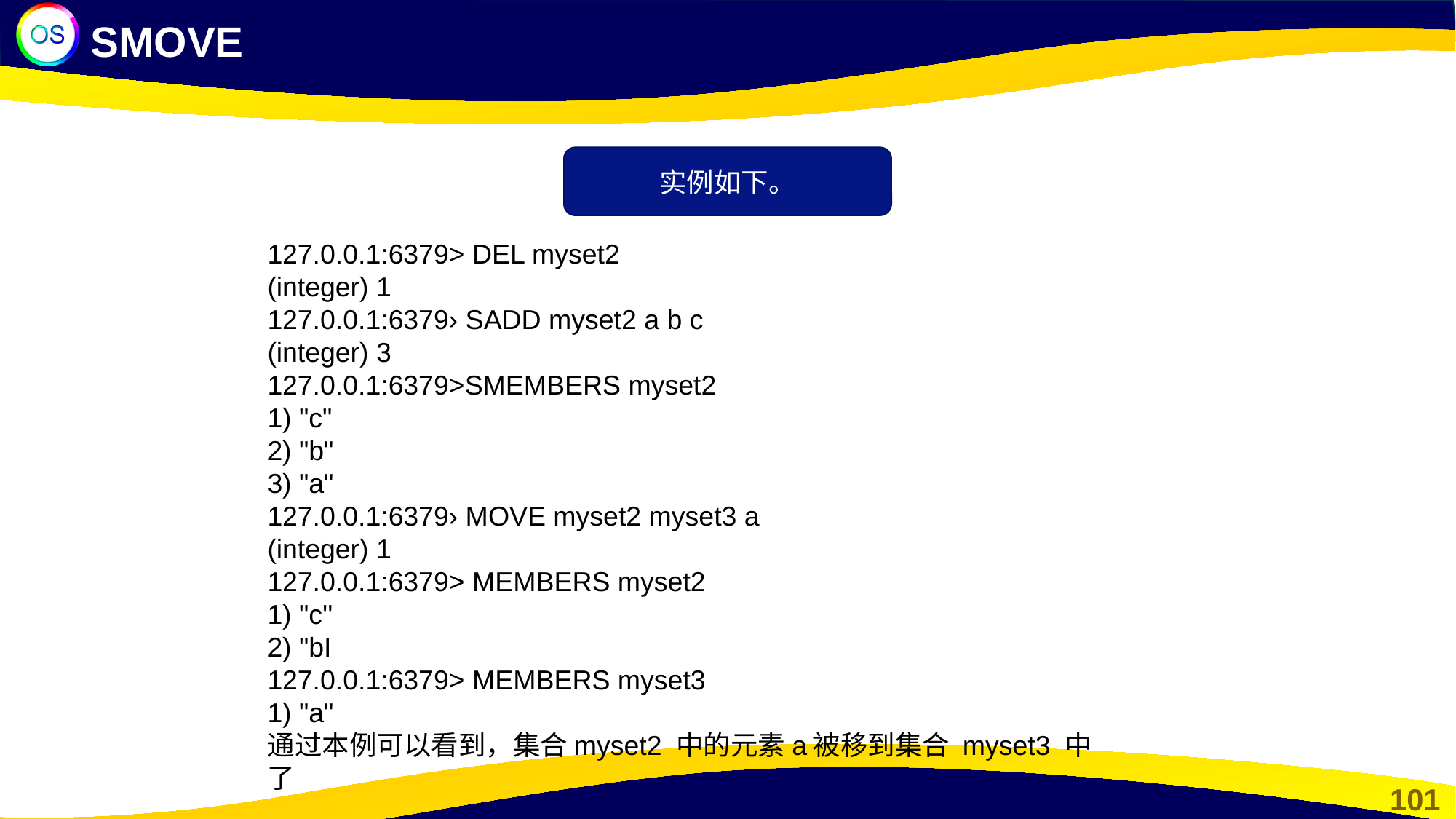

SMOVE
实例如下。
127.0.0.1:6379> DEL myset2
(integer) 1
127.0.0.1:6379› SADD myset2 a b c
(integer) 3
127.0.0.1:6379>SMEMBERS myset2
1) "c"
2) "b"
3) "a"
127.0.0.1:6379› MOVE myset2 myset3 a
(integer) 1
127.0.0.1:6379> MEMBERS myset2
1) "c''
2) "bI
127.0.0.1:6379> MEMBERS myset3
1) "a"
通过本例可以看到，集合myset2 中的元素a被移到集合 myset3 中了